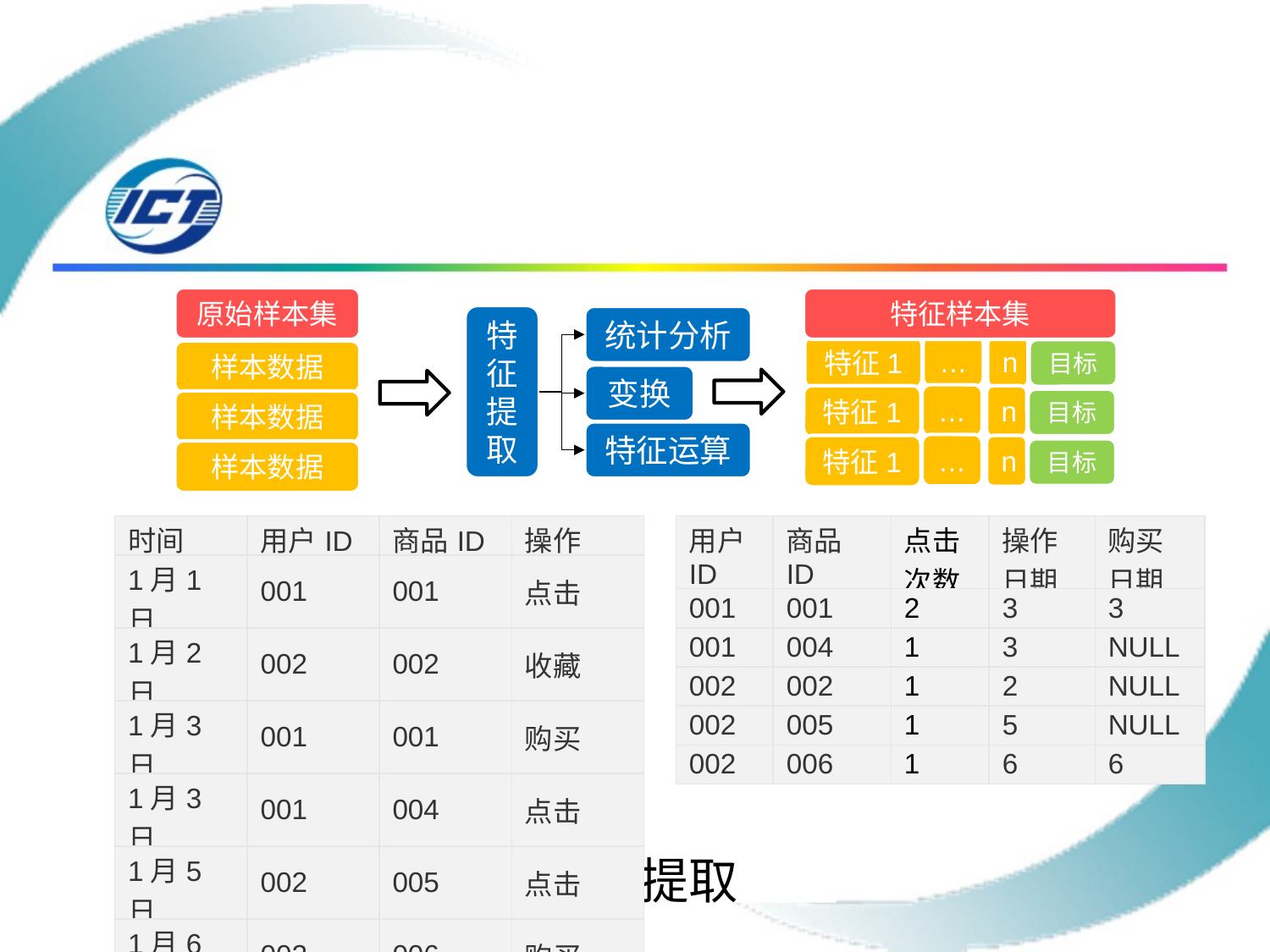

特征样本集
原始样本集
特征提取
统计分析
…
特征1
n
目标
样本数据
变换

…
特征1
n
目标
样本数据
特征运算
…
特征1
n
目标
样本数据
| 时间 | 用户ID | 商品ID | 操作 |
| --- | --- | --- | --- |
| 1月1日 | 001 | 001 | 点击 |
| 1月2日 | 002 | 002 | 收藏 |
| 1月3日 | 001 | 001 | 购买 |
| 1月3日 | 001 | 004 | 点击 |
| 1月5日 | 002 | 005 | 点击 |
| 1月6日 | 002 | 006 | 购买 |
| 用户ID | 商品ID | 点击次数 | 操作日期 | 购买日期 |
| --- | --- | --- | --- | --- |
| 001 | 001 | 2 | 3 | 3 |
| 001 | 004 | 1 | 3 | NULL |
| 002 | 002 | 1 | 2 | NULL |
| 002 | 005 | 1 | 5 | NULL |
| 002 | 006 | 1 | 6 | 6 |
特征提取